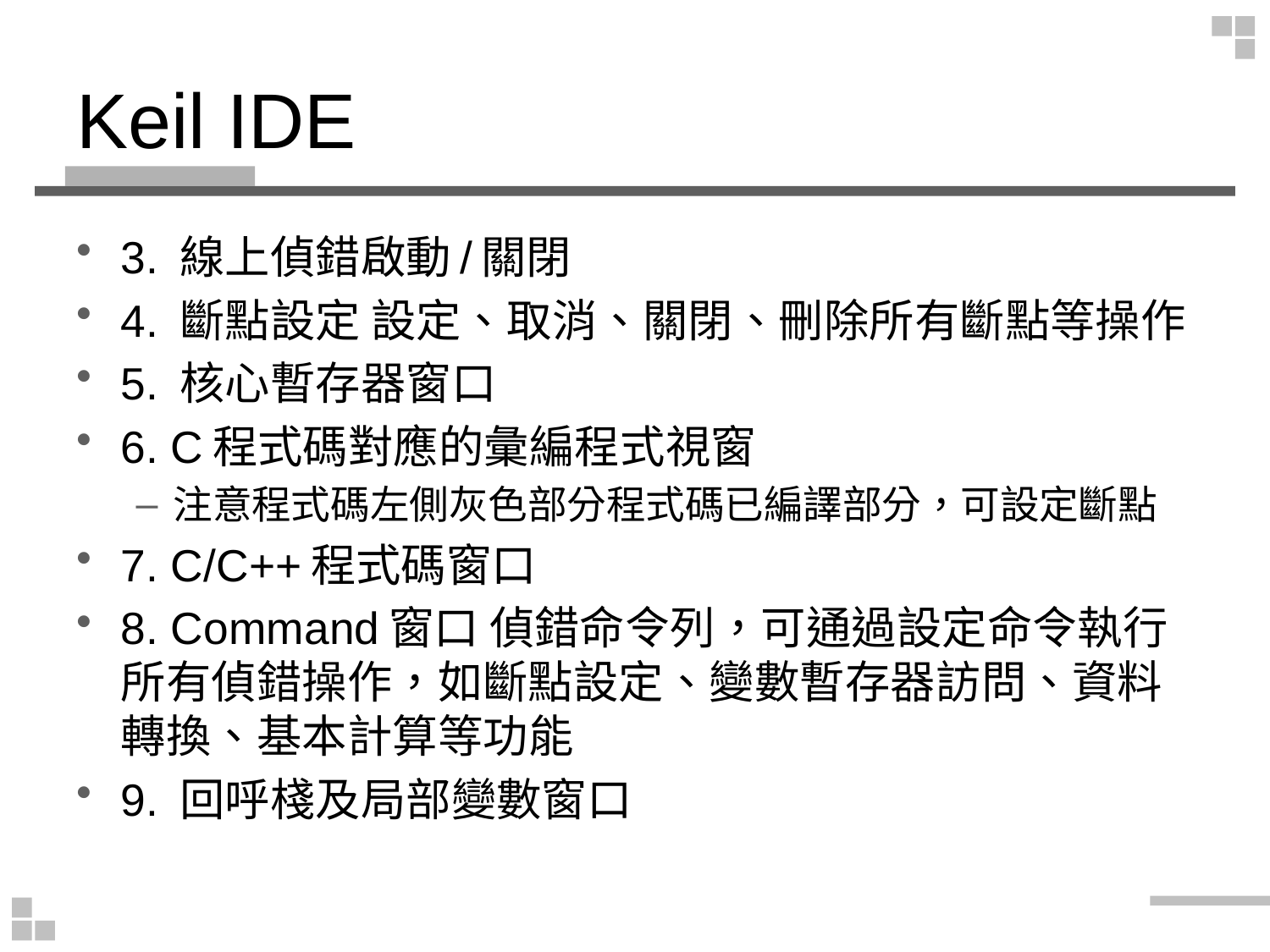

# Keil IDE
3. 線上偵錯啟動/關閉
4. 斷點設定 設定、取消、關閉、刪除所有斷點等操作
5. 核心暫存器窗口
6. C程式碼對應的彙編程式視窗
注意程式碼左側灰色部分程式碼已編譯部分，可設定斷點
7. C/C++程式碼窗口
8. Command窗口 偵錯命令列，可通過設定命令執行所有偵錯操作，如斷點設定、變數暫存器訪問、資料轉換、基本計算等功能
9. 回呼棧及局部變數窗口